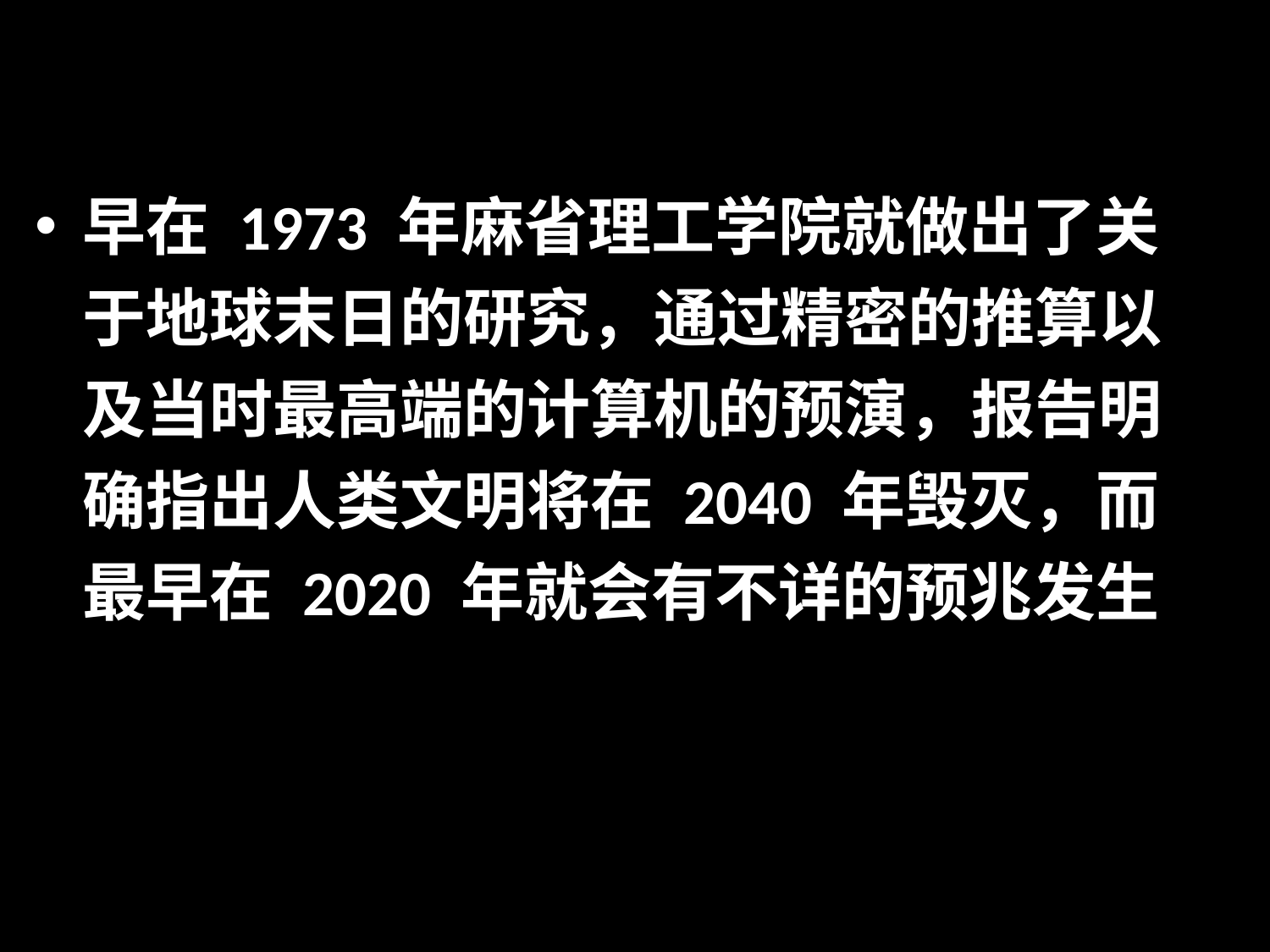

#
早在 1973 年麻省理工学院就做出了关于地球末日的研究，通过精密的推算以及当时最高端的计算机的预演，报告明确指出人类文明将在 2040 年毁灭，而最早在 2020 年就会有不详的预兆发生。